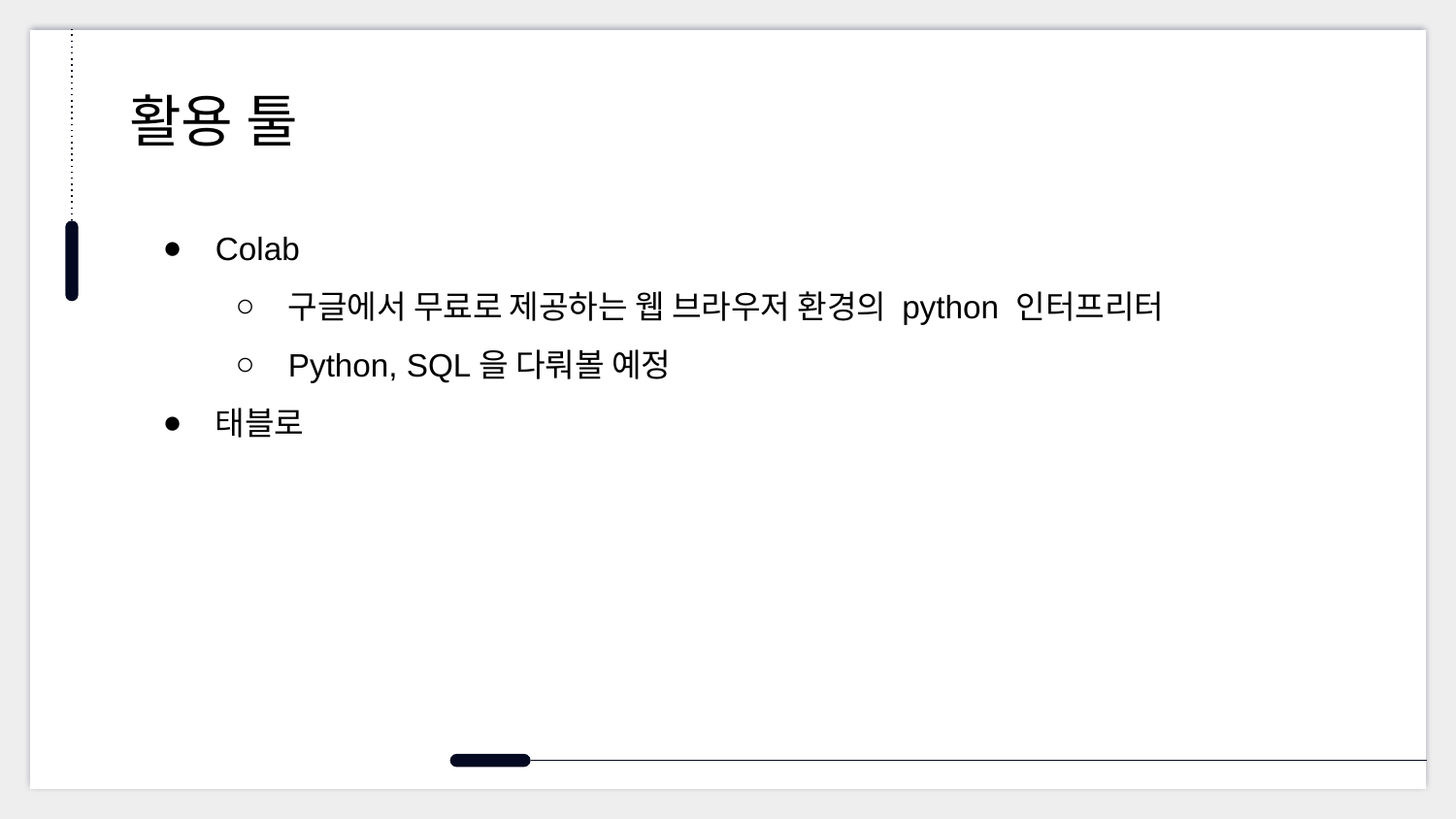

# 활용 툴
Colab
구글에서 무료로 제공하는 웹 브라우저 환경의 python 인터프리터
Python, SQL을 다뤄볼 예정
태블로